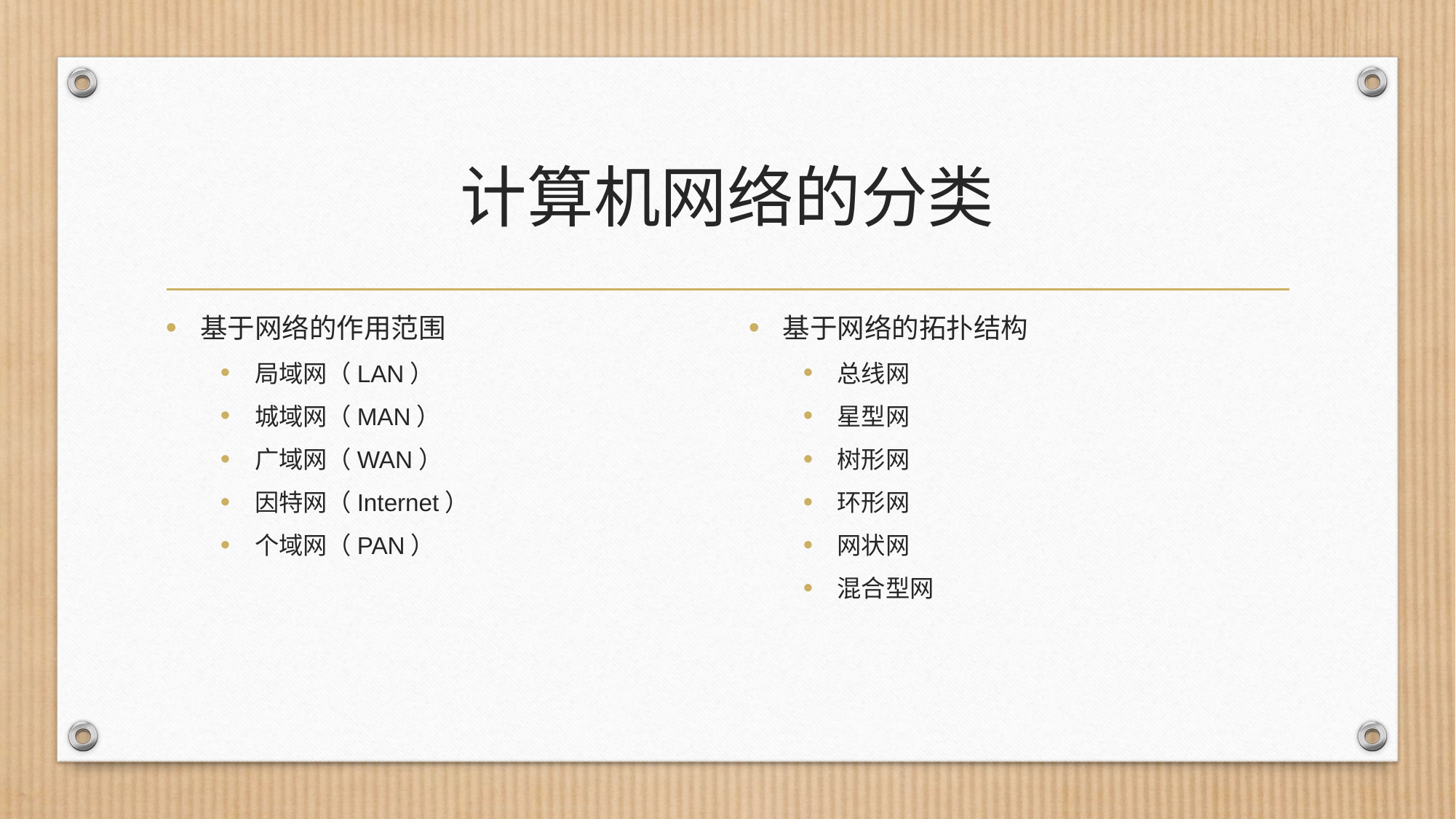

# 计算机网络的分类
基于网络的作用范围
局域网（LAN）
城域网（MAN）
广域网（WAN）
因特网（Internet）
个域网（PAN）
基于网络的拓扑结构
总线网
星型网
树形网
环形网
网状网
混合型网